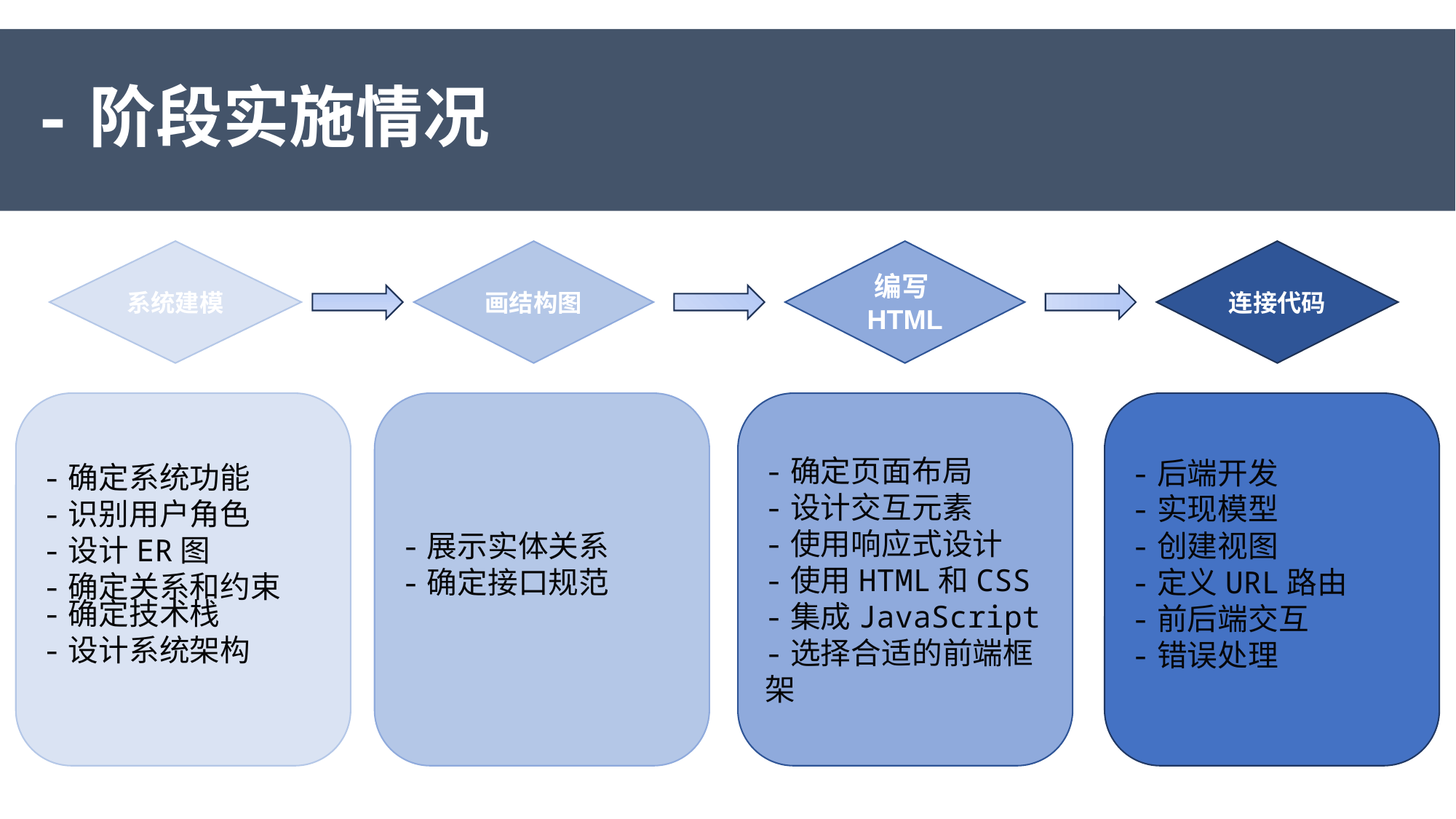

# -阶段实施情况
连接代码
编写HTML
画结构图
系统建模

-确定系统功能
-识别用户角色
-设计ER图
-确定关系和约束
-确定技术栈
-设计系统架构

-展示实体关系
-确定接口规范

-确定页面布局
-设计交互元素
-使用响应式设计
-使用HTML和CSS
-集成JavaScript
-选择合适的前端框架
-后端开发
-实现模型
-创建视图
-定义URL路由
-前后端交互
-错误处理